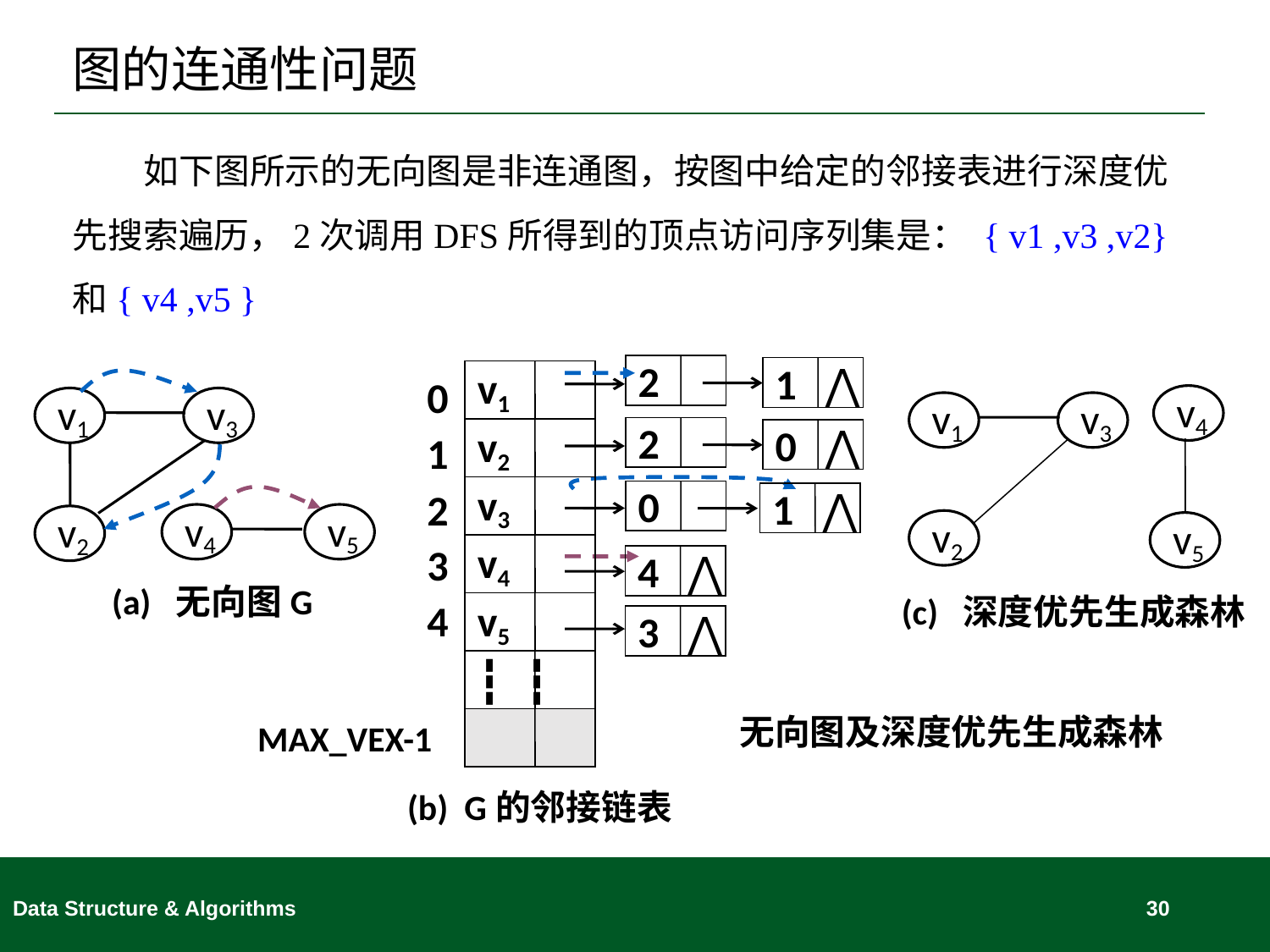

# 图的连通性问题
        如下图所示的无向图是非连通图，按图中给定的邻接表进行深度优先搜索遍历，2次调用DFS所得到的顶点访问序列集是： { v1 ,v3 ,v2} 和{ v4 ,v5 }
2

1   ⋀

0
1
2
3
4
v1

v2

v3

v4

v5

┇  ┇

2

0   ⋀

0

1   ⋀

4   ⋀

3   ⋀

MAX_VEX-1

(b)  G的邻接链表

v1
v3

v2

v4
v5

(a)  无向图G
v4

v5
v1
v3

v2
(c)  深度优先生成森林
    无向图及深度优先生成森林
Data Structure & Algorithms
30